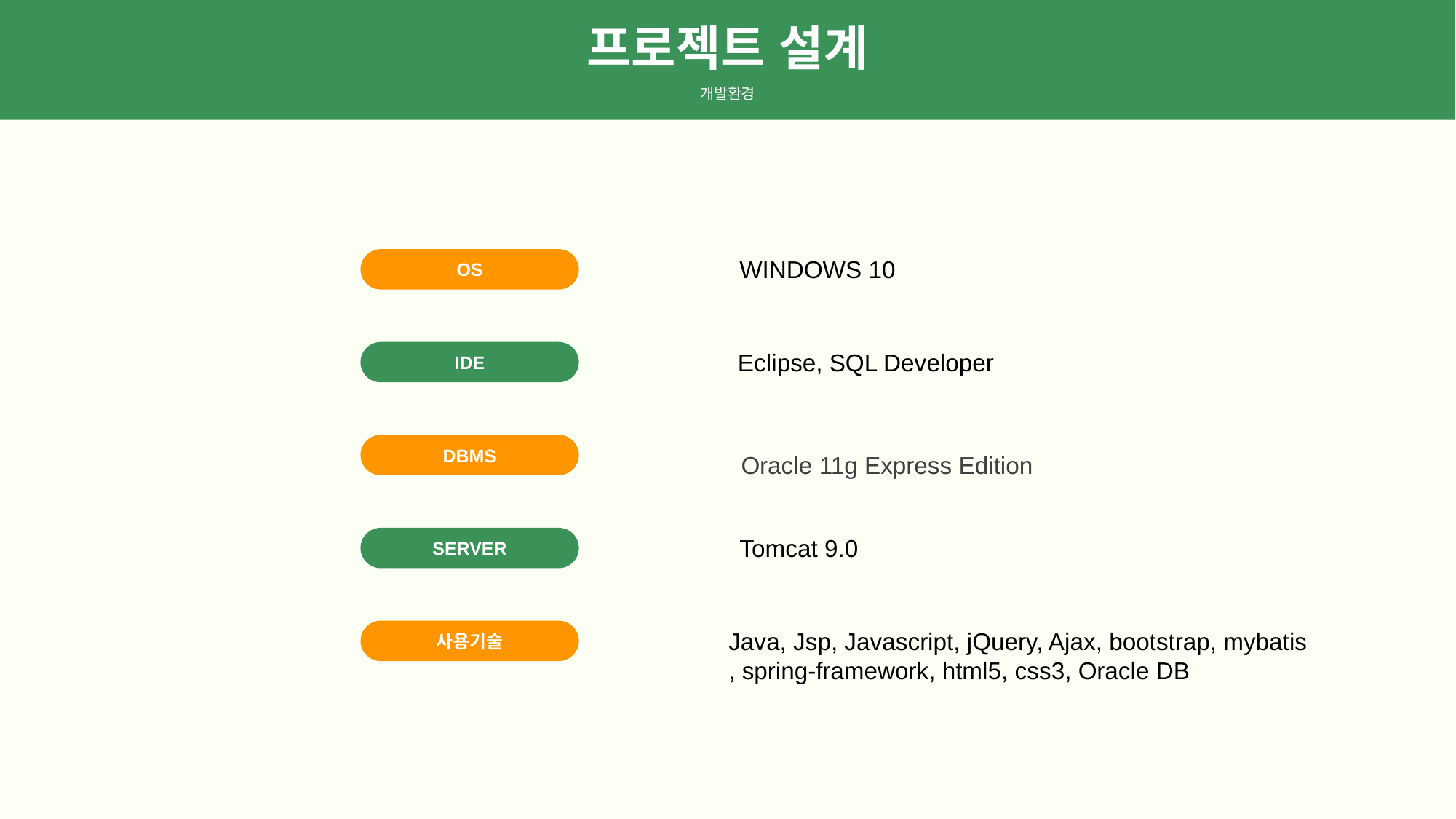

프로젝트 설계
개발환경
OS
WINDOWS 10
IDE
Eclipse, SQL Developer
Oracle 11g Express Edition
DBMS
SERVER
Tomcat 9.0
사용기술
Java, Jsp, Javascript, jQuery, Ajax, bootstrap, mybatis
, spring-framework, html5, css3, Oracle DB